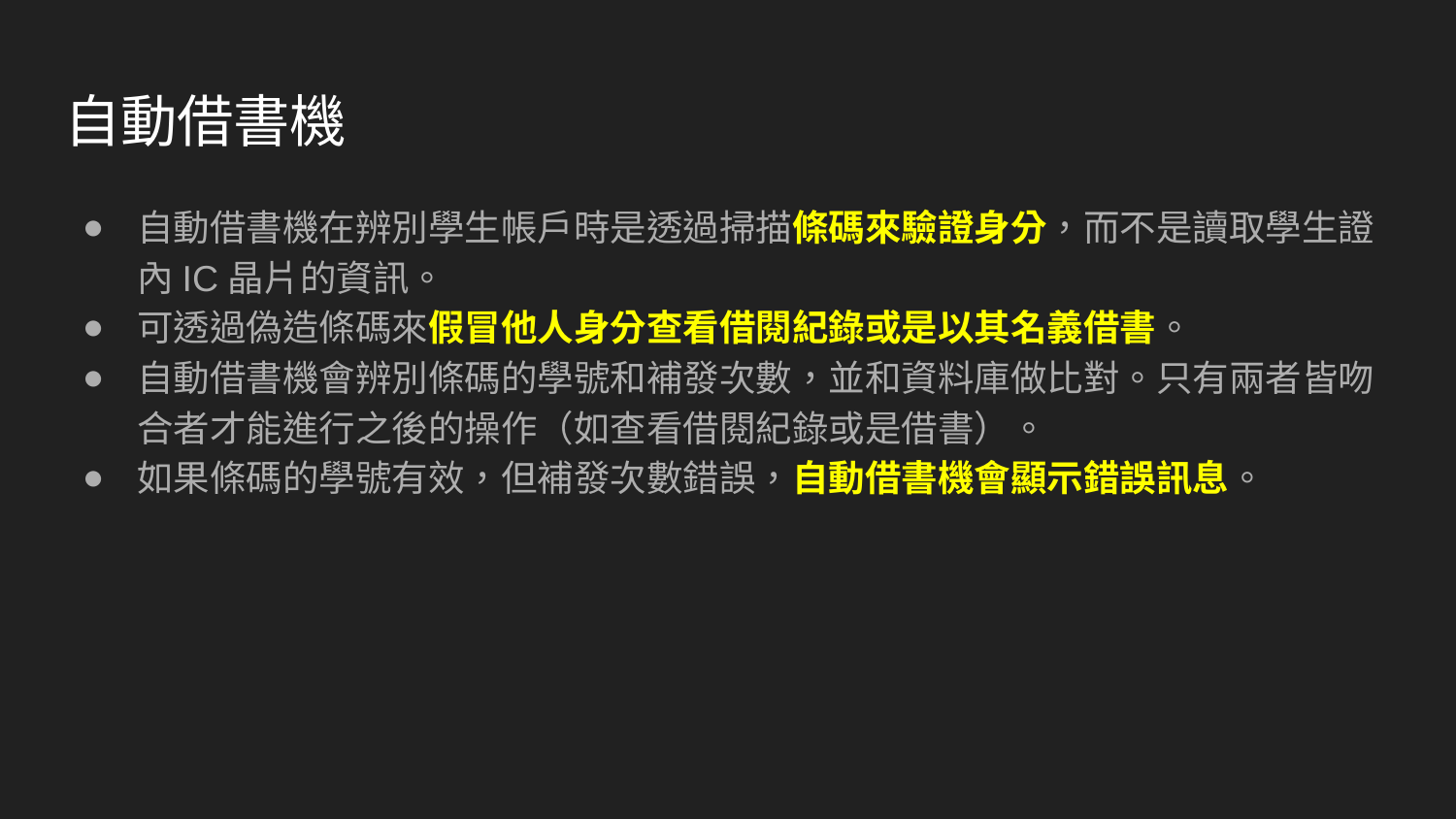

# 自動借書機
自動借書機在辨別學生帳戶時是透過掃描條碼來驗證身分，而不是讀取學生證內IC晶片的資訊。
可透過偽造條碼來假冒他人身分查看借閱紀錄或是以其名義借書。
自動借書機會辨別條碼的學號和補發次數，並和資料庫做比對。只有兩者皆吻合者才能進行之後的操作（如查看借閱紀錄或是借書）。
如果條碼的學號有效，但補發次數錯誤，自動借書機會顯示錯誤訊息。